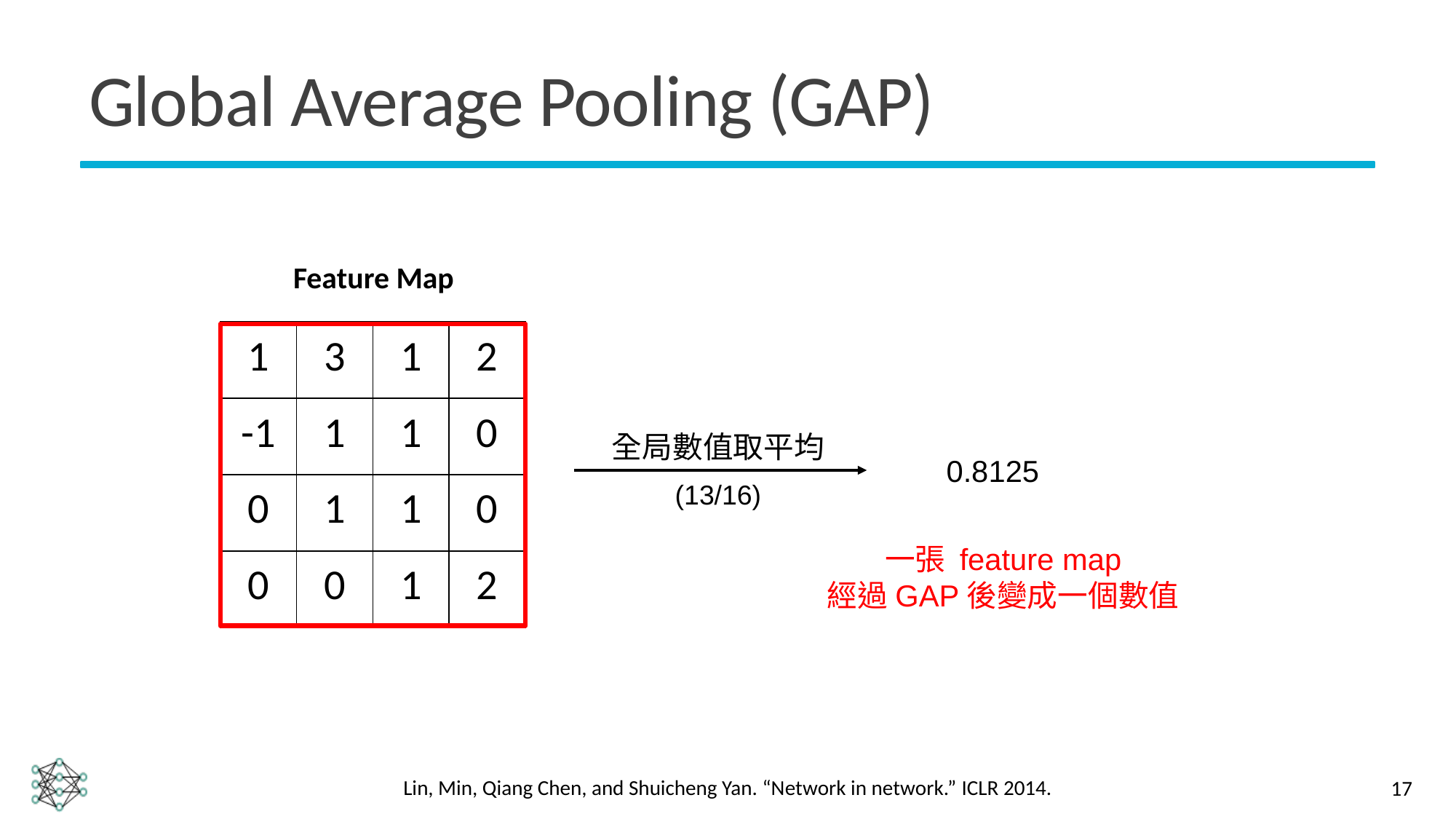

# Global Average Pooling (GAP)
Feature Map
| 1 | 3 | 1 | 2 |
| --- | --- | --- | --- |
| -1 | 1 | 1 | 0 |
| 0 | 1 | 1 | 0 |
| 0 | 0 | 1 | 2 |

全局數值取平均
0.8125
(13/16)
一張 feature map
經過GAP後變成一個數值
17
Lin, Min, Qiang Chen, and Shuicheng Yan. “Network in network.” ICLR 2014.